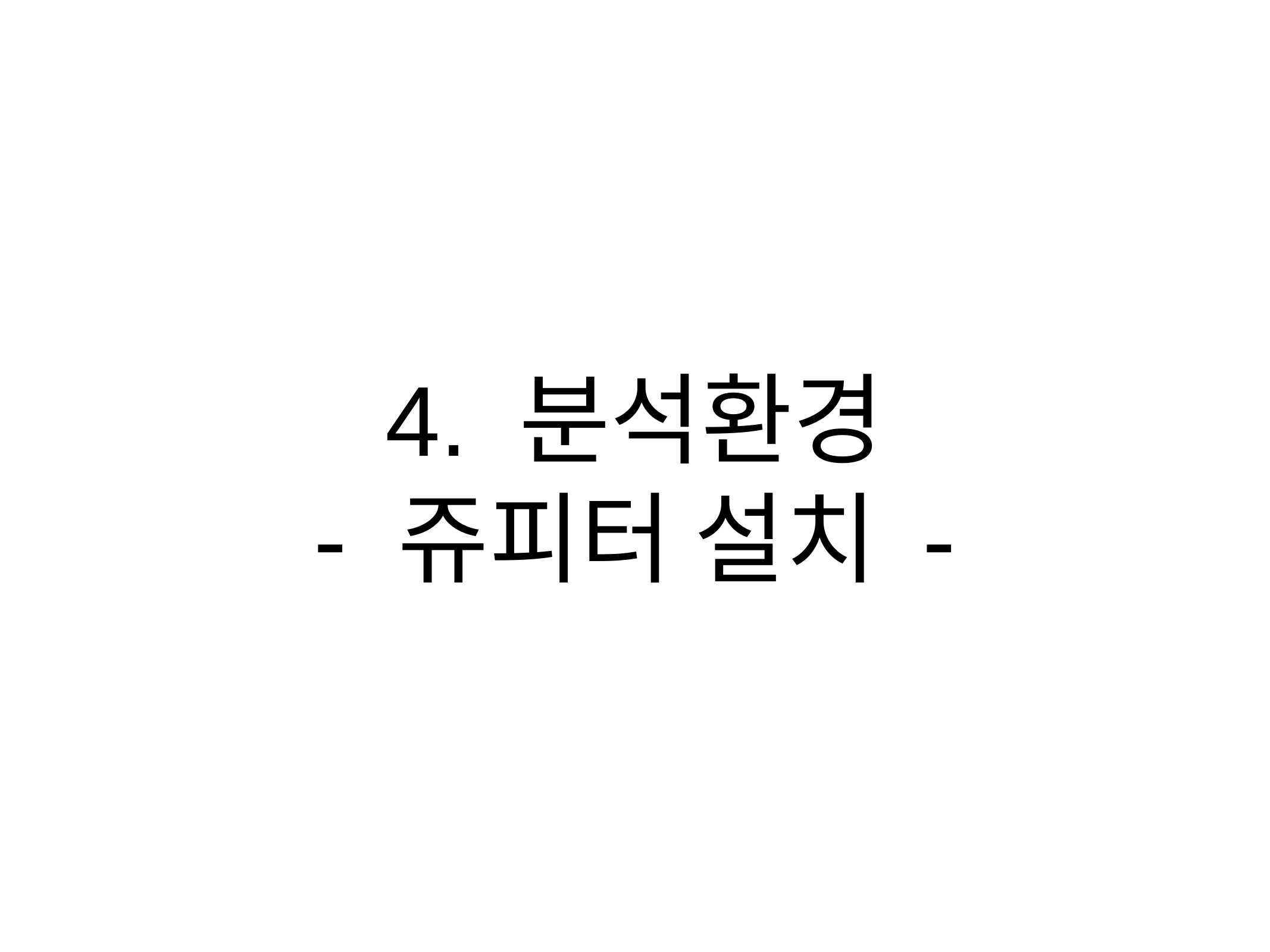

# 4. 분석환경
- 쥬피터 설치 -